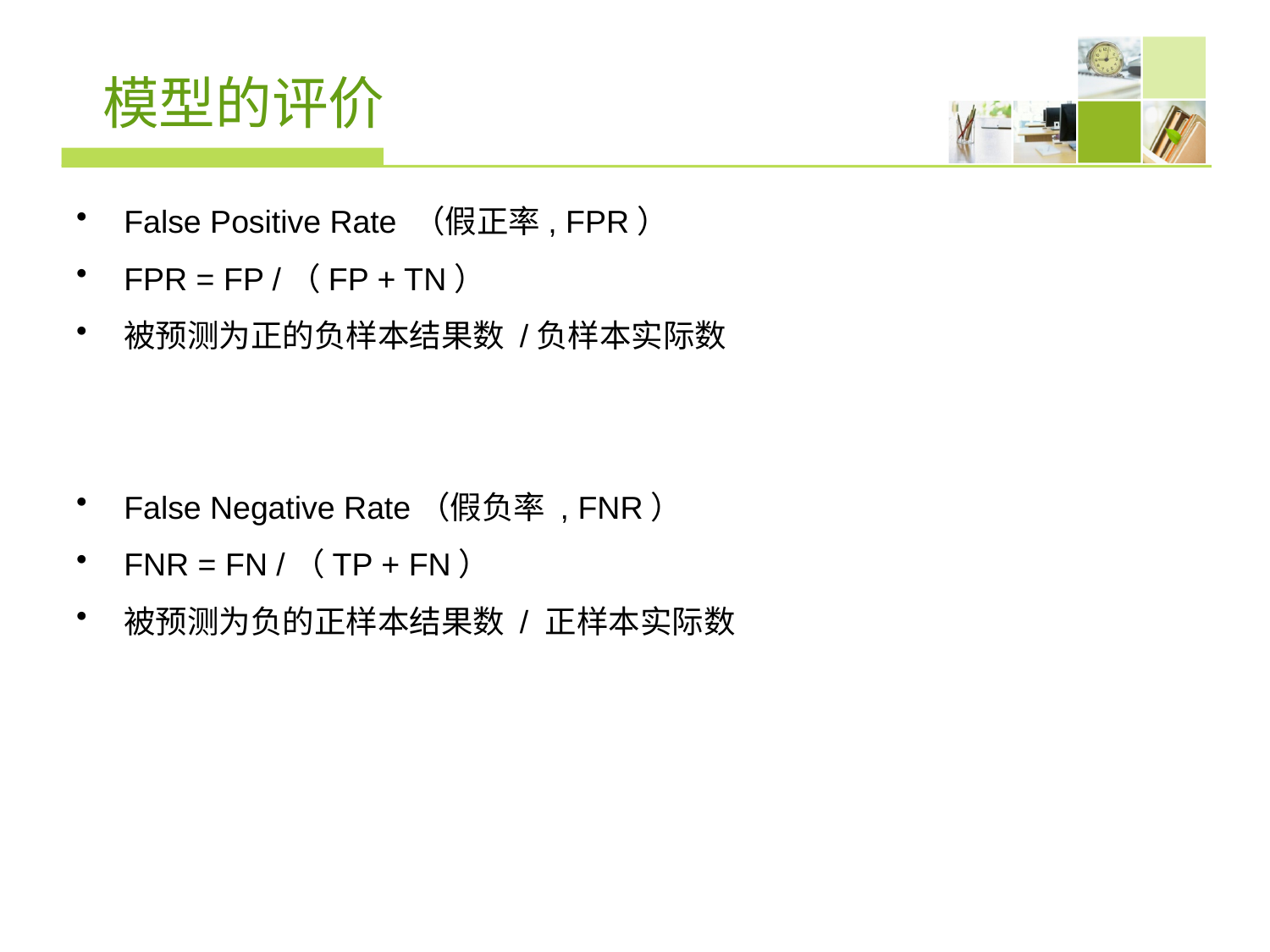

# 模型的评价
False Positive Rate （假正率, FPR）
FPR = FP /（FP + TN）
被预测为正的负样本结果数 /负样本实际数

False Negative Rate（假负率 , FNR）
FNR = FN /（TP + FN）
被预测为负的正样本结果数 / 正样本实际数